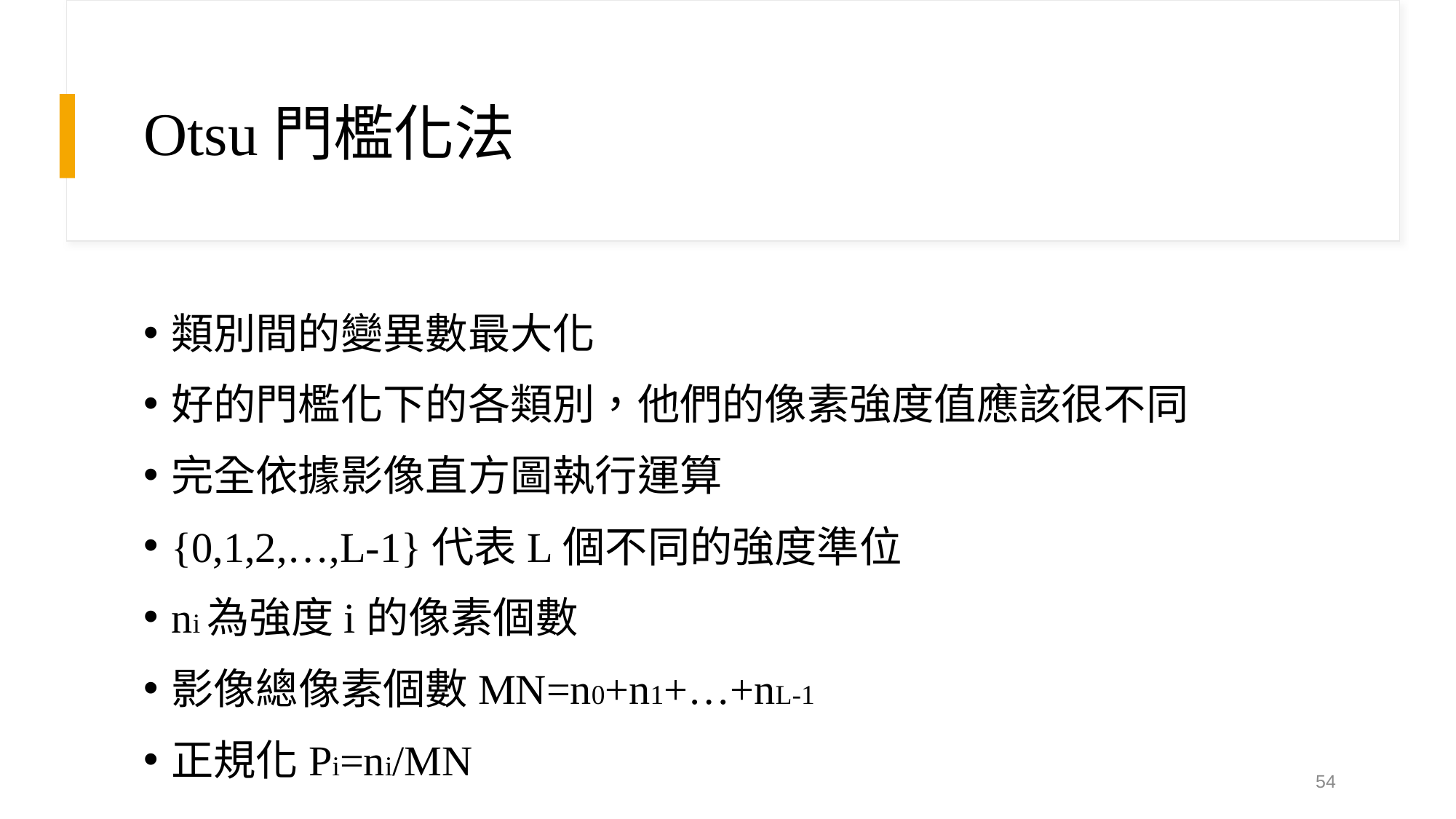

# Otsu門檻化法
類別間的變異數最大化
好的門檻化下的各類別，他們的像素強度值應該很不同
完全依據影像直方圖執行運算
{0,1,2,…,L-1}代表L個不同的強度準位
ni為強度i的像素個數
影像總像素個數MN=n0+n1+…+nL-1
正規化Pi=ni/MN
54